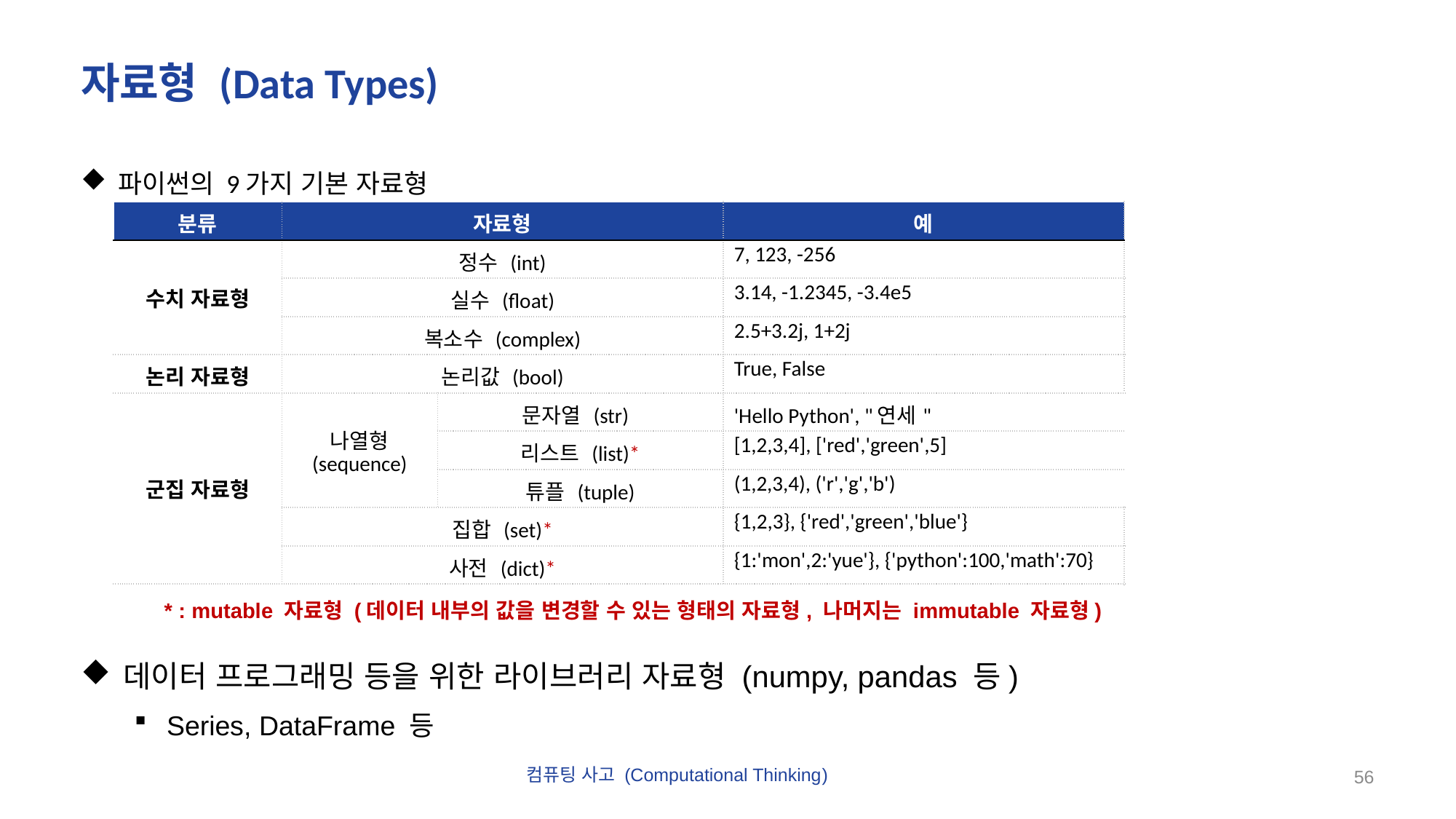

# 자료형 (Data Types)
파이썬의 9가지 기본 자료형
| 분류 | 자료형 |  | 예 |
| --- | --- | --- | --- |
| 수치 자료형 | 정수 (int) |  | 7, 123, -256 |
|  | 실수 (float) |  | 3.14, -1.2345, -3.4e5 |
|  | 복소수 (complex) |  | 2.5+3.2j, 1+2j |
| 논리 자료형 | 논리값 (bool) |  | True, False |
| 군집 자료형 | 나열형 (sequence) | 문자열 (str) | 'Hello Python', "연세" |
|  |  | 리스트 (list)\* | [1,2,3,4], ['red','green',5] |
|  |  | 튜플 (tuple) | (1,2,3,4), ('r','g','b') |
|  | 집합 (set)\* |  | {1,2,3}, {'red','green','blue'} |
|  | 사전 (dict)\* |  | {1:'mon',2:'yue'}, {'python':100,'math':70} |
* : mutable 자료형 (데이터 내부의 값을 변경할 수 있는 형태의 자료형, 나머지는 immutable 자료형)
데이터 프로그래밍 등을 위한 라이브러리 자료형 (numpy, pandas 등)
Series, DataFrame 등